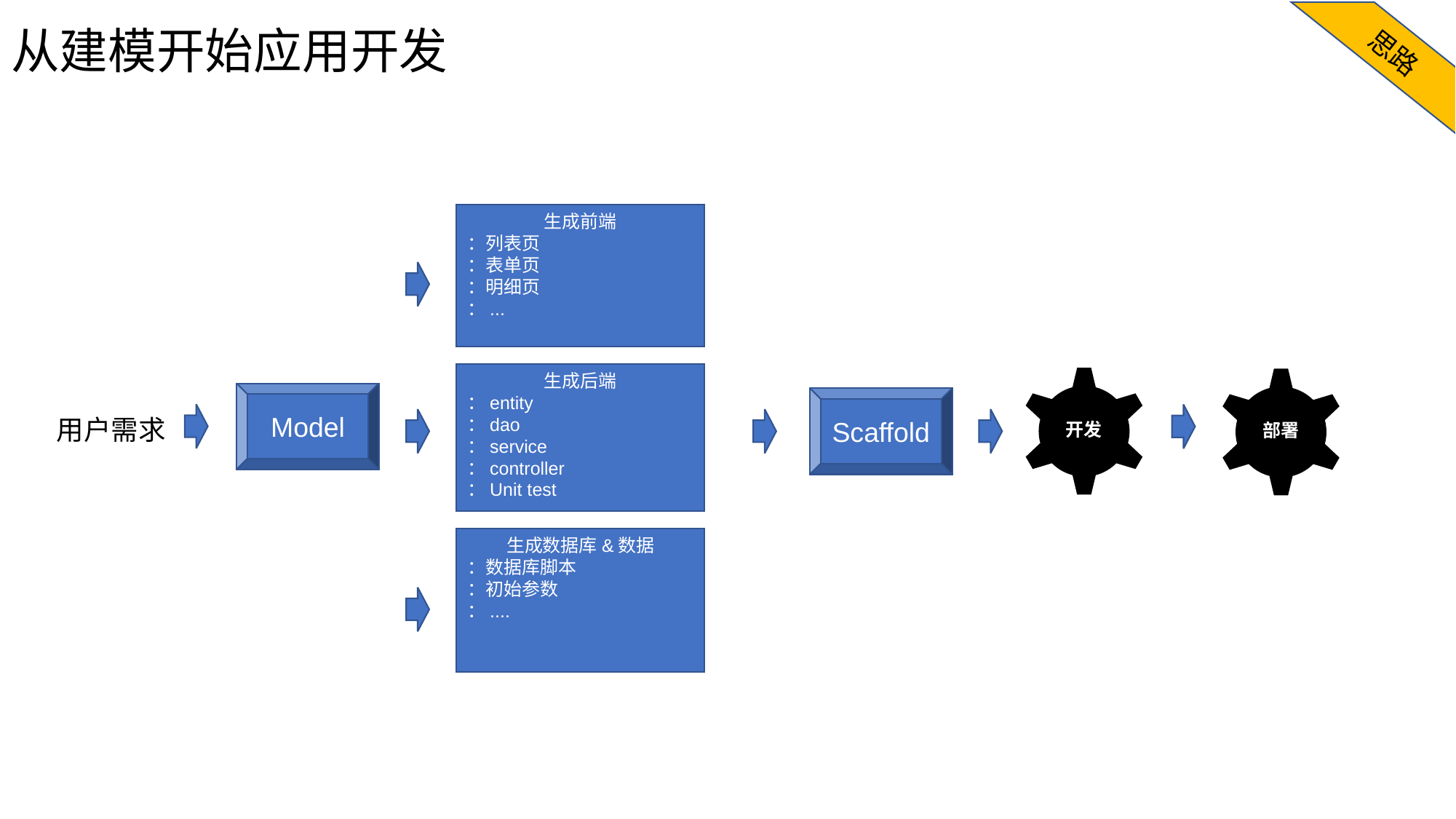

思路
# 从建模开始应用开发
生成前端
：列表页
：表单页
：明细页
：...

生成后端
：entity
：dao
：service
：controller
：Unit test

开发

部署
Model
Scaffold

用户需求

生成数据库&数据
：数据库脚本
：初始参数
：....